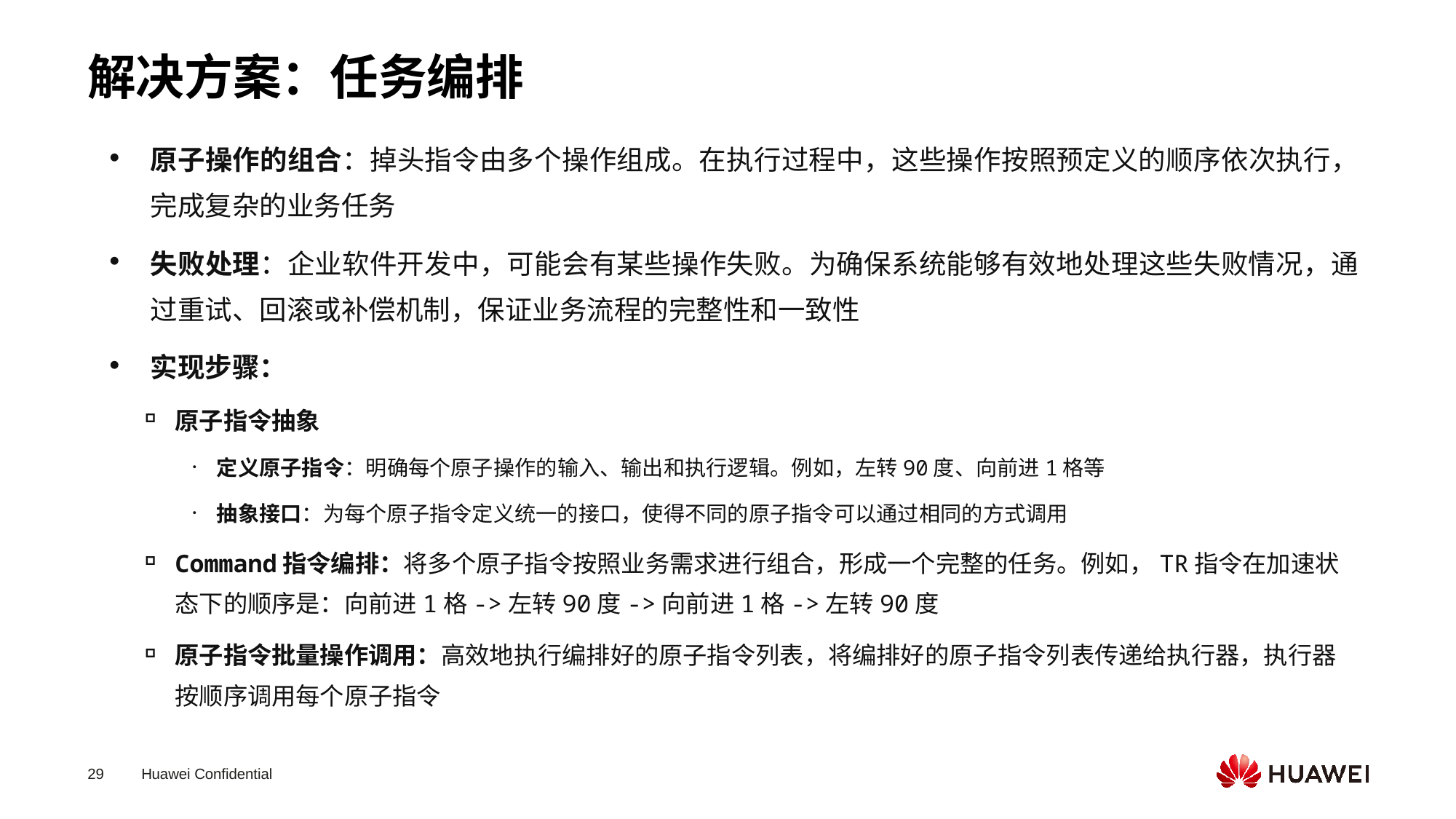

# 解决方案：任务编排
原子操作的组合：掉头指令由多个操作组成。在执行过程中，这些操作按照预定义的顺序依次执行，完成复杂的业务任务
失败处理：企业软件开发中，可能会有某些操作失败。为确保系统能够有效地处理这些失败情况，通过重试、回滚或补偿机制，保证业务流程的完整性和一致性
实现步骤：
原子指令抽象
定义原子指令：明确每个原子操作的输入、输出和执行逻辑。例如，左转90度、向前进1格等
抽象接口：为每个原子指令定义统一的接口，使得不同的原子指令可以通过相同的方式调用
Command指令编排：将多个原子指令按照业务需求进行组合，形成一个完整的任务。例如，TR指令在加速状态下的顺序是：向前进1格->左转90度->向前进1格->左转90度
原子指令批量操作调用：高效地执行编排好的原子指令列表，将编排好的原子指令列表传递给执行器，执行器按顺序调用每个原子指令